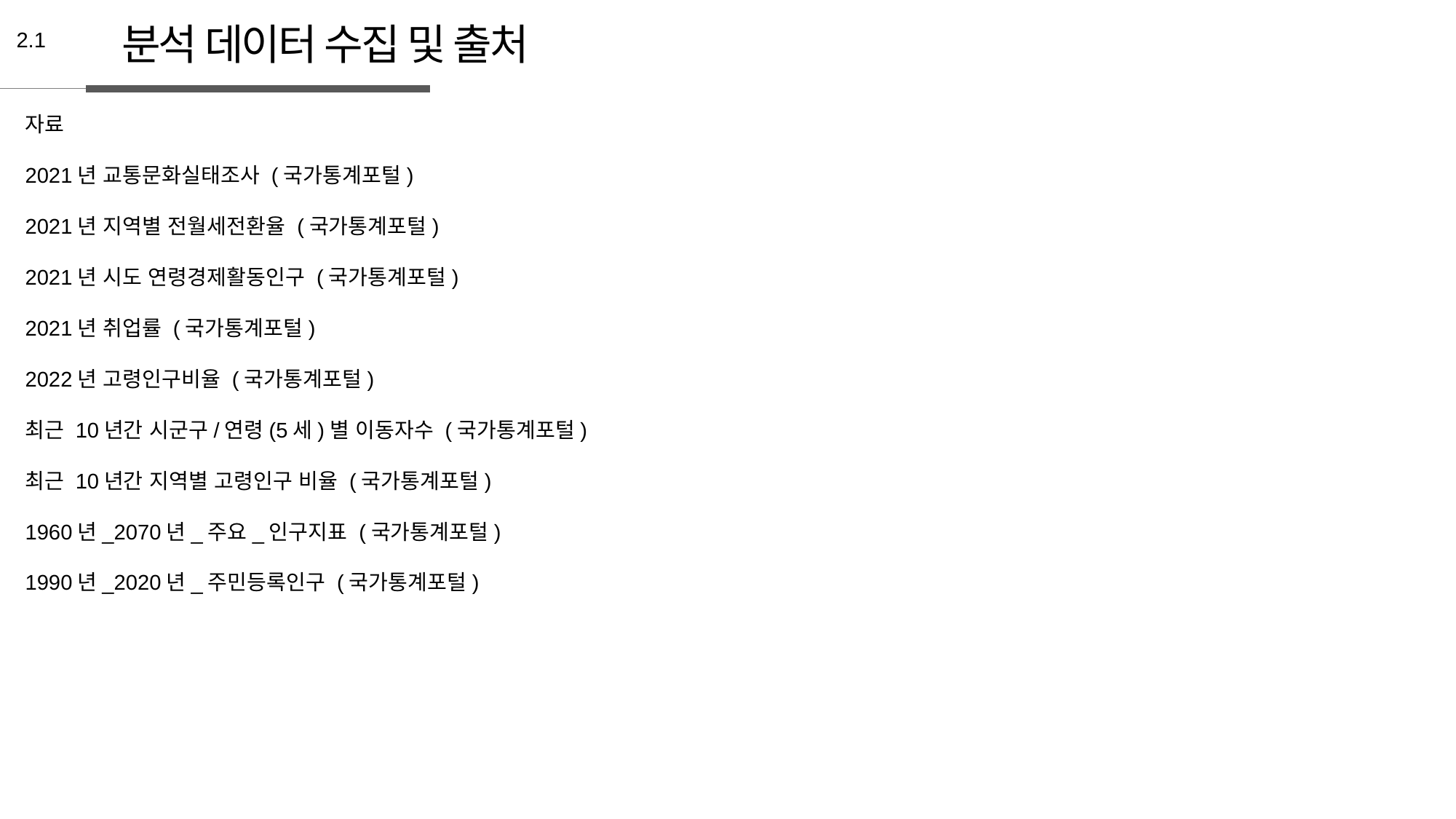

분석 데이터 수집 및 출처
2.1
자료

2021년 교통문화실태조사 (국가통계포털)

2021년 지역별 전월세전환율 (국가통계포털)

2021년 시도 연령경제활동인구 (국가통계포털)

2021년 취업률 (국가통계포털)

2022년 고령인구비율 (국가통계포털)

최근 10년간 시군구/연령(5세)별 이동자수 (국가통계포털)

최근 10년간 지역별 고령인구 비율 (국가통계포털)

1960년_2070년_주요_인구지표 (국가통계포털)

1990년_2020년_주민등록인구 (국가통계포털)